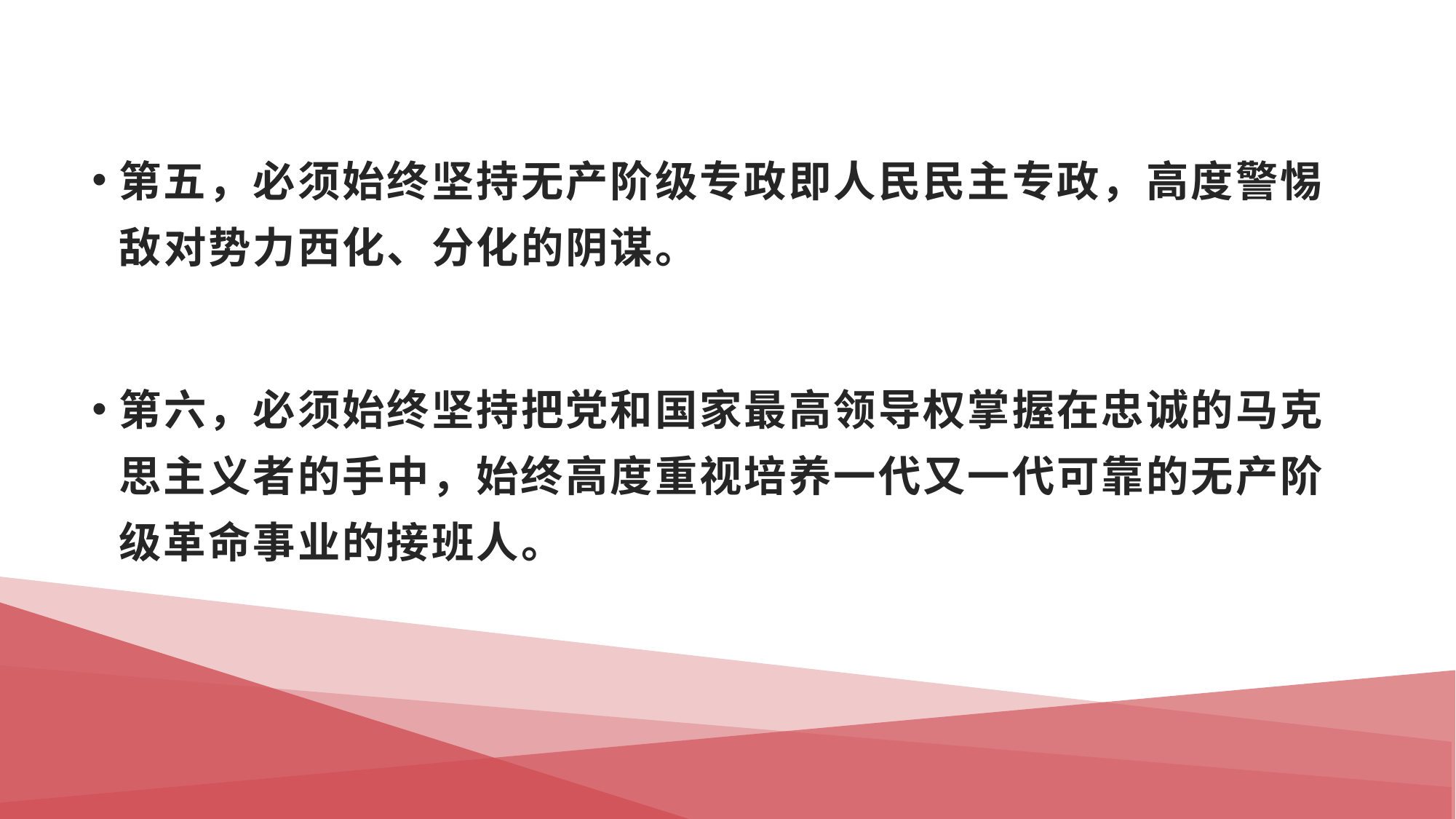

第五，必须始终坚持无产阶级专政即人民民主专政，高度警惕敌对势力西化、分化的阴谋。

第六，必须始终坚持把党和国家最高领导权掌握在忠诚的马克思主义者的手中，始终高度重视培养一代又一代可靠的无产阶级革命事业的接班人。